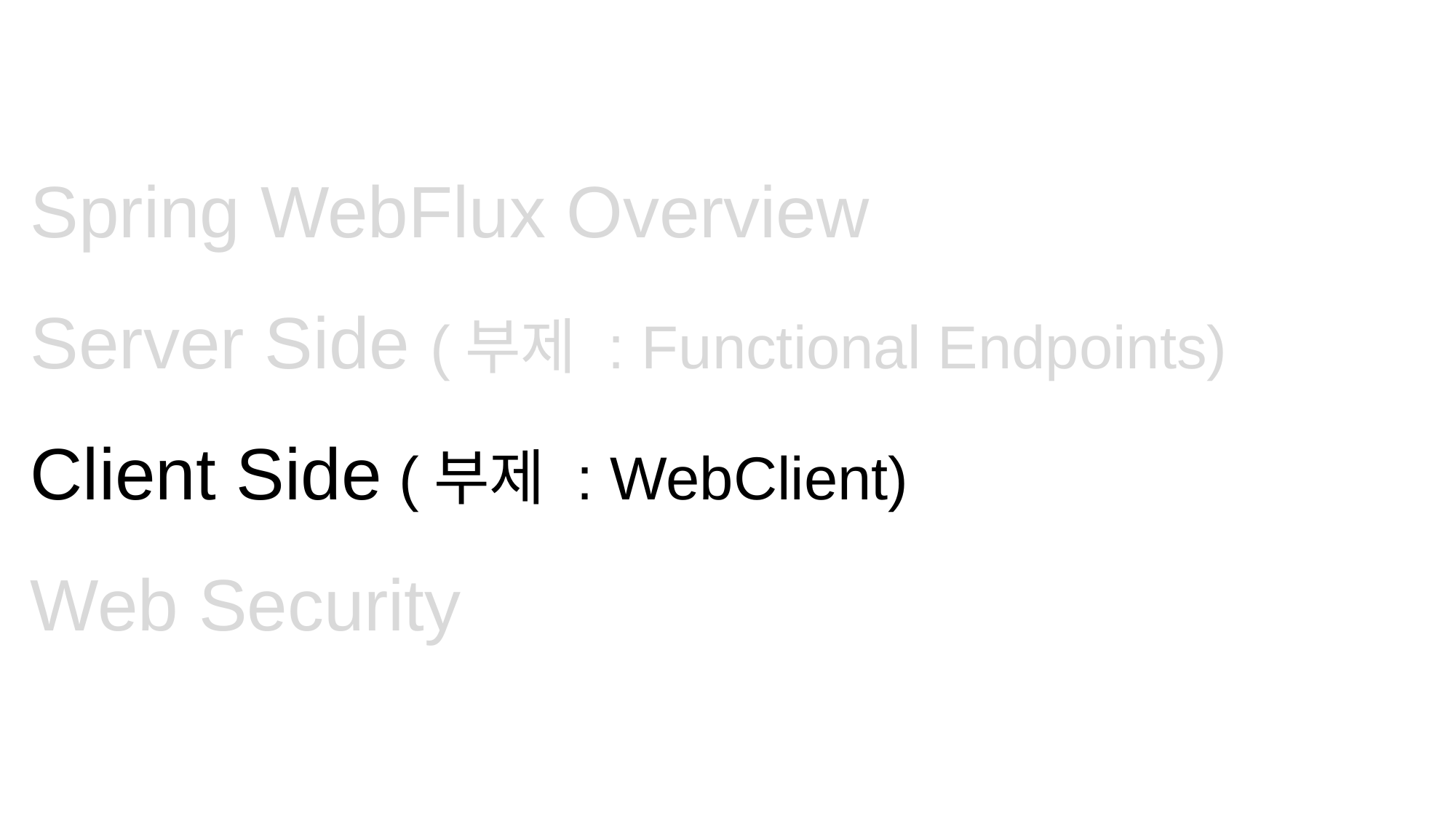

Spring WebFlux Overview
Server Side (부제 : Functional Endpoints)
Client Side (부제 : WebClient)
Web Security